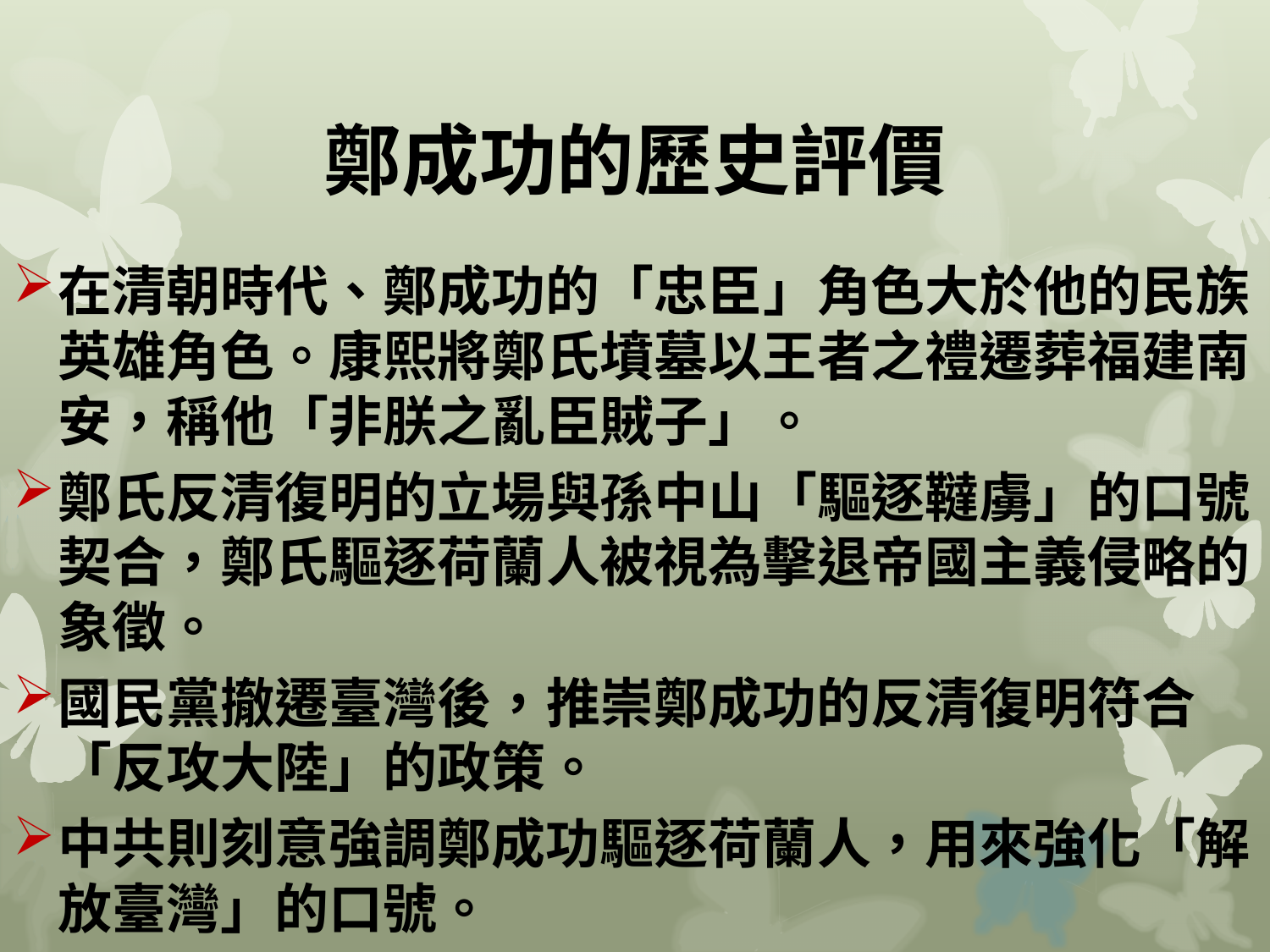

# 鄭成功的歷史評價
在清朝時代、鄭成功的「忠臣」角色大於他的民族英雄角色。康熙將鄭氏墳墓以王者之禮遷葬福建南安，稱他「非朕之亂臣賊子」。
鄭氏反清復明的立場與孫中山「驅逐韃虜」的口號契合，鄭氏驅逐荷蘭人被視為擊退帝國主義侵略的象徵。
國民黨撤遷臺灣後，推崇鄭成功的反清復明符合「反攻大陸」的政策。
中共則刻意強調鄭成功驅逐荷蘭人，用來強化「解放臺灣」的口號。